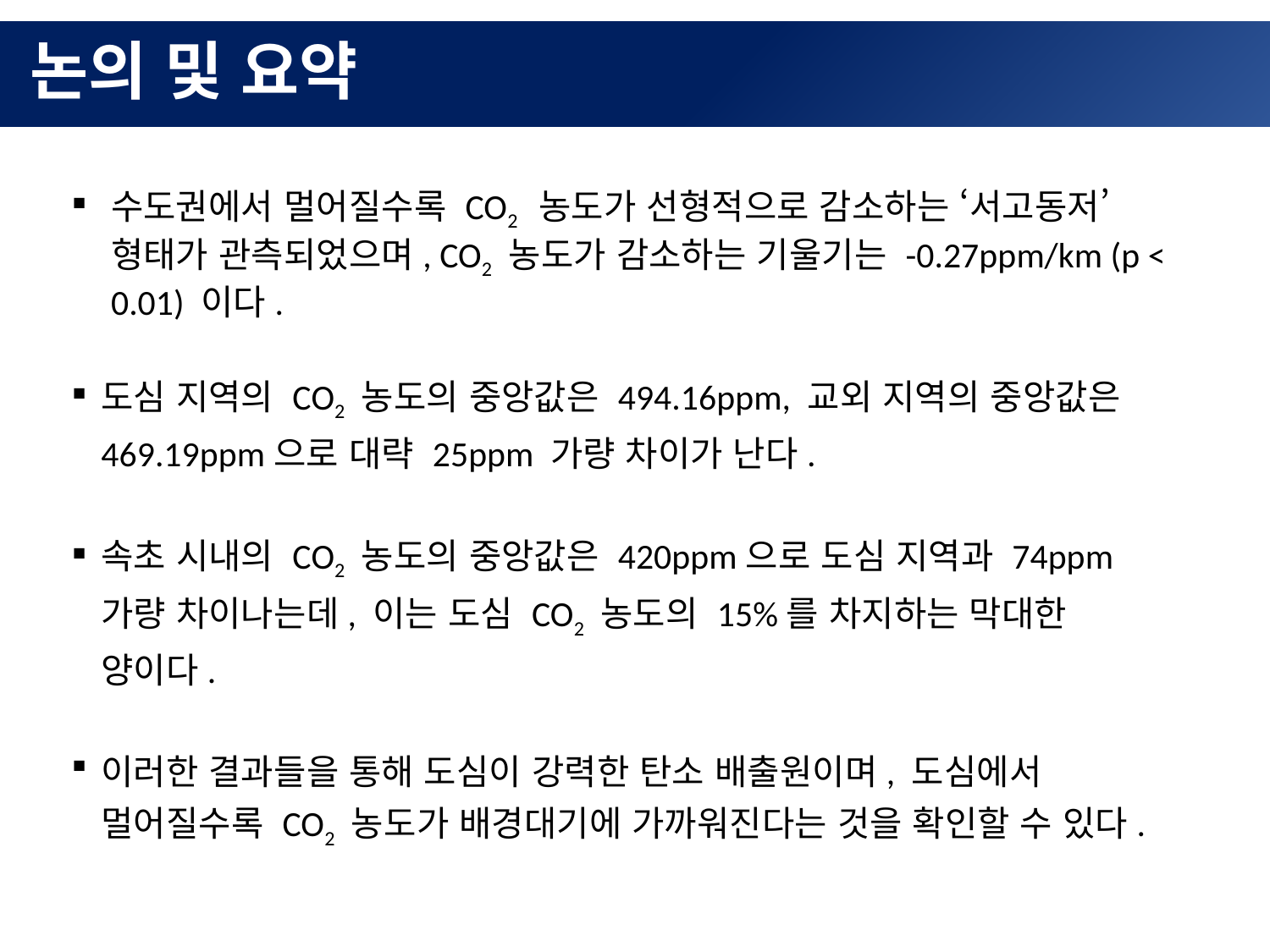

# 논의 및 요약
수도권에서 멀어질수록 CO2  농도가 선형적으로 감소하는 ‘서고동저’ 형태가 관측되었으며, CO2 농도가 감소하는 기울기는 -0.27ppm/km (p < 0.01) 이다.

도심 지역의 CO2 농도의 중앙값은 494.16ppm, 교외 지역의 중앙값은 469.19ppm으로 대략 25ppm 가량 차이가 난다.

속초 시내의 CO2 농도의 중앙값은 420ppm으로 도심 지역과 74ppm 가량 차이나는데, 이는 도심 CO2 농도의 15%를 차지하는 막대한 양이다.

이러한 결과들을 통해 도심이 강력한 탄소 배출원이며, 도심에서 멀어질수록 CO2 농도가 배경대기에 가까워진다는 것을 확인할 수 있다.